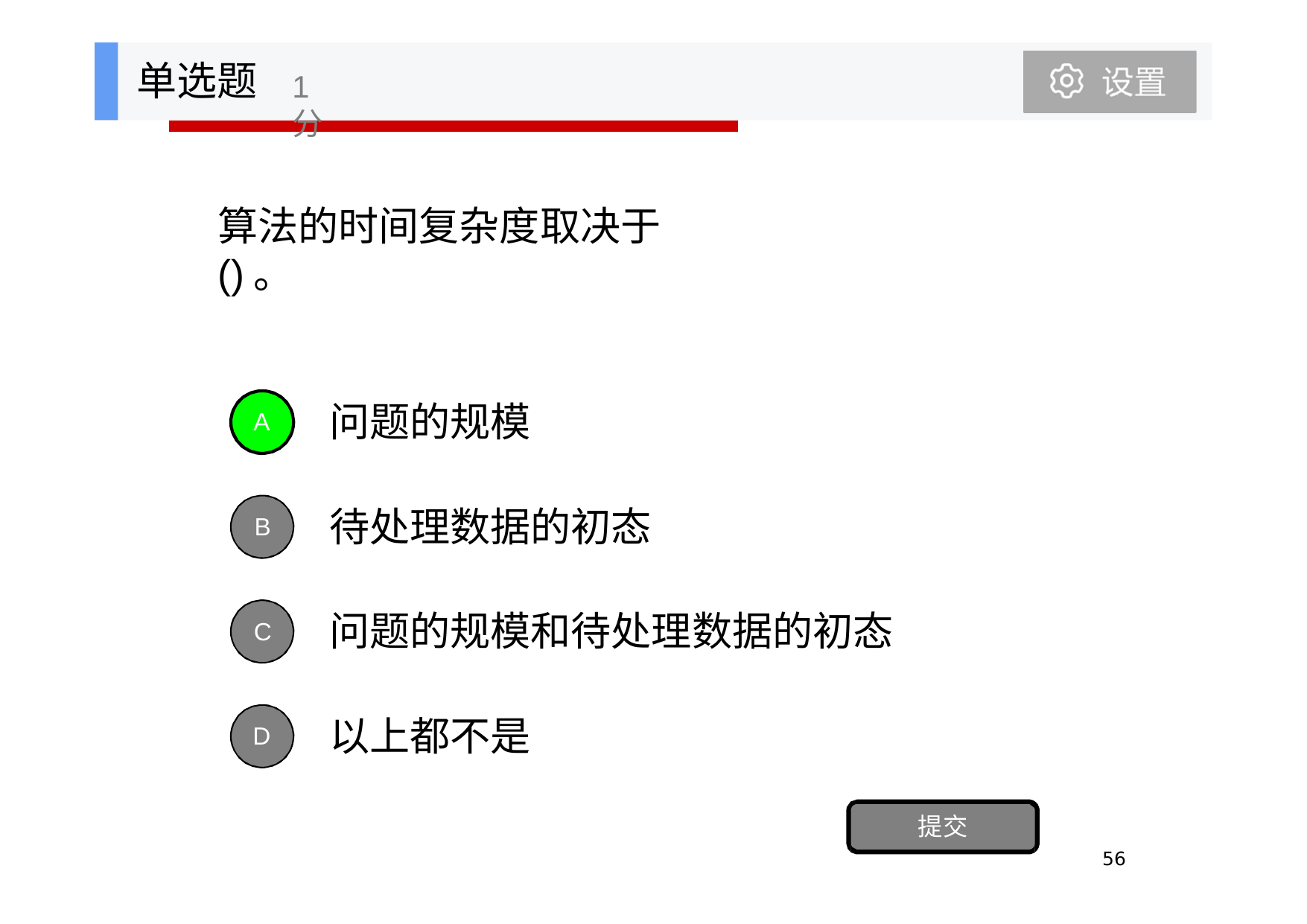

单选题
1分
算法的时间复杂度取决于()。

问题的规模
A

待处理数据的初态
B

问题的规模和待处理数据的初态
C

以上都不是
D

提交
56